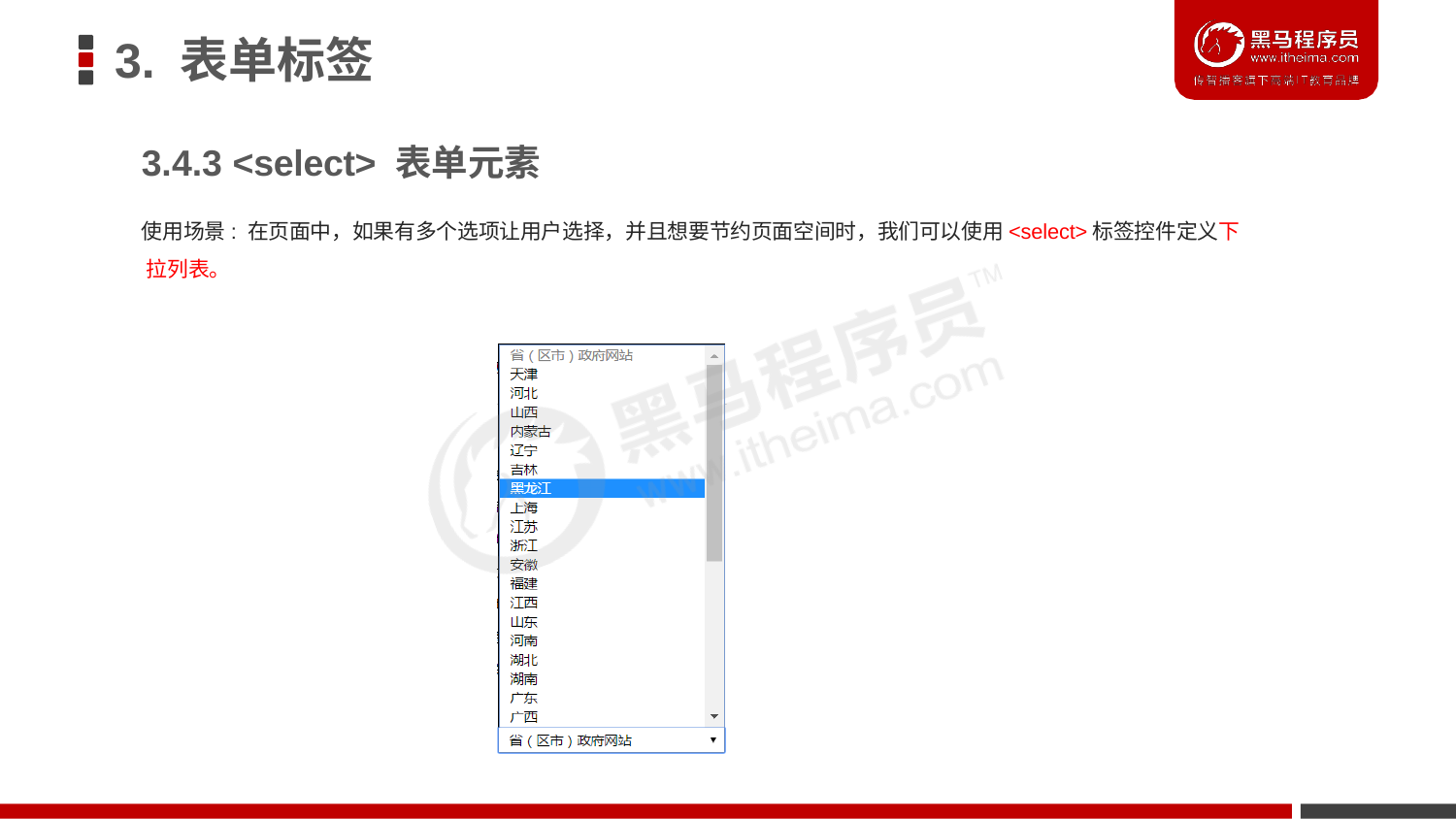

# 3. 表单标签
3.4.3 <select> 表单元素

使用场景: 在页面中，如果有多个选项让用户选择，并且想要节约页面空间时，我们可以使用<select>标签控件定义下  拉列表。